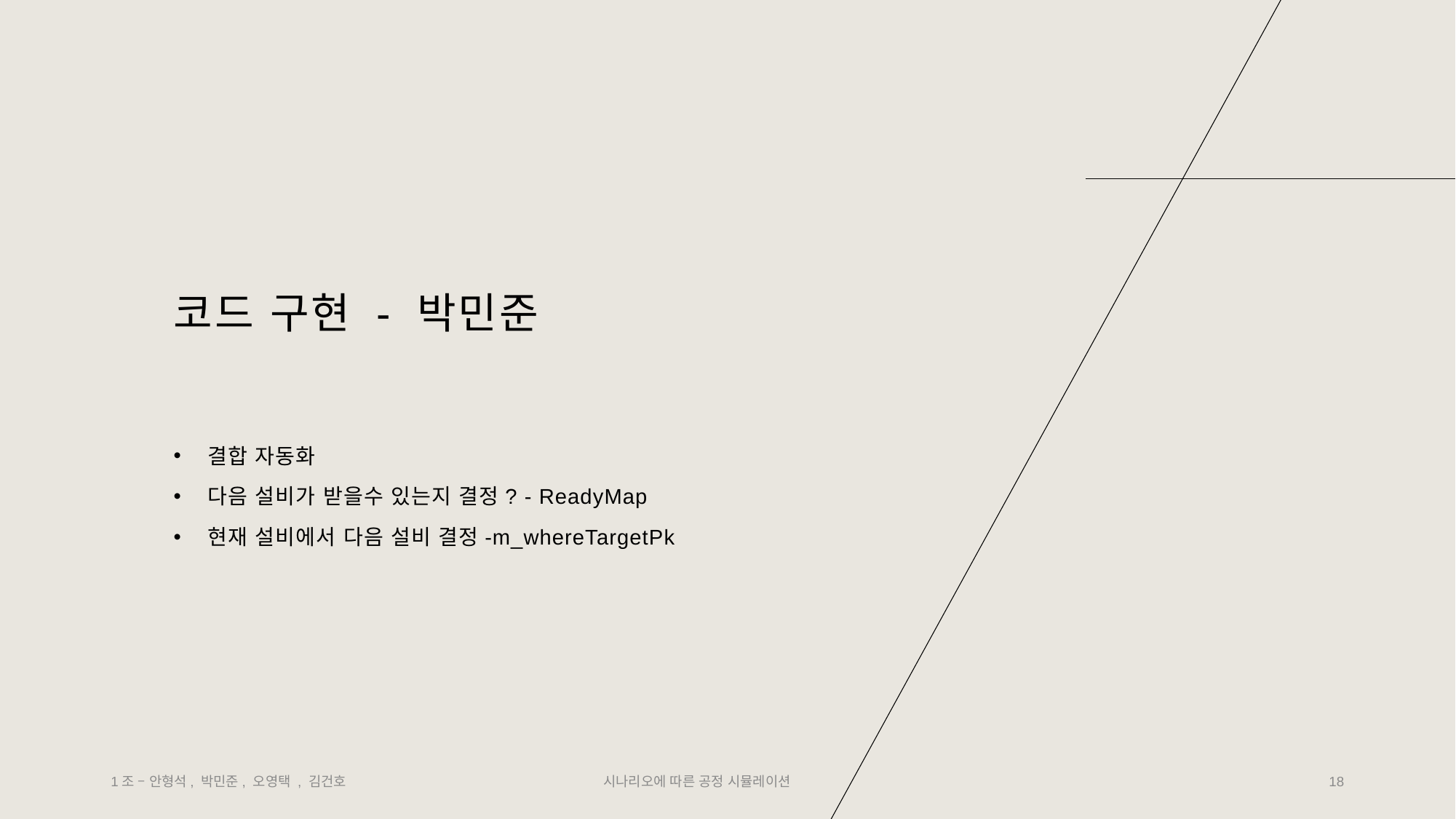

# 코드 구현 - 박민준
결합 자동화
다음 설비가 받을수 있는지 결정? - ReadyMap
현재 설비에서 다음 설비 결정-m_whereTargetPk
1조 – 안형석, 박민준, 오영택 , 김건호
시나리오에 따른 공정 시뮬레이션
18